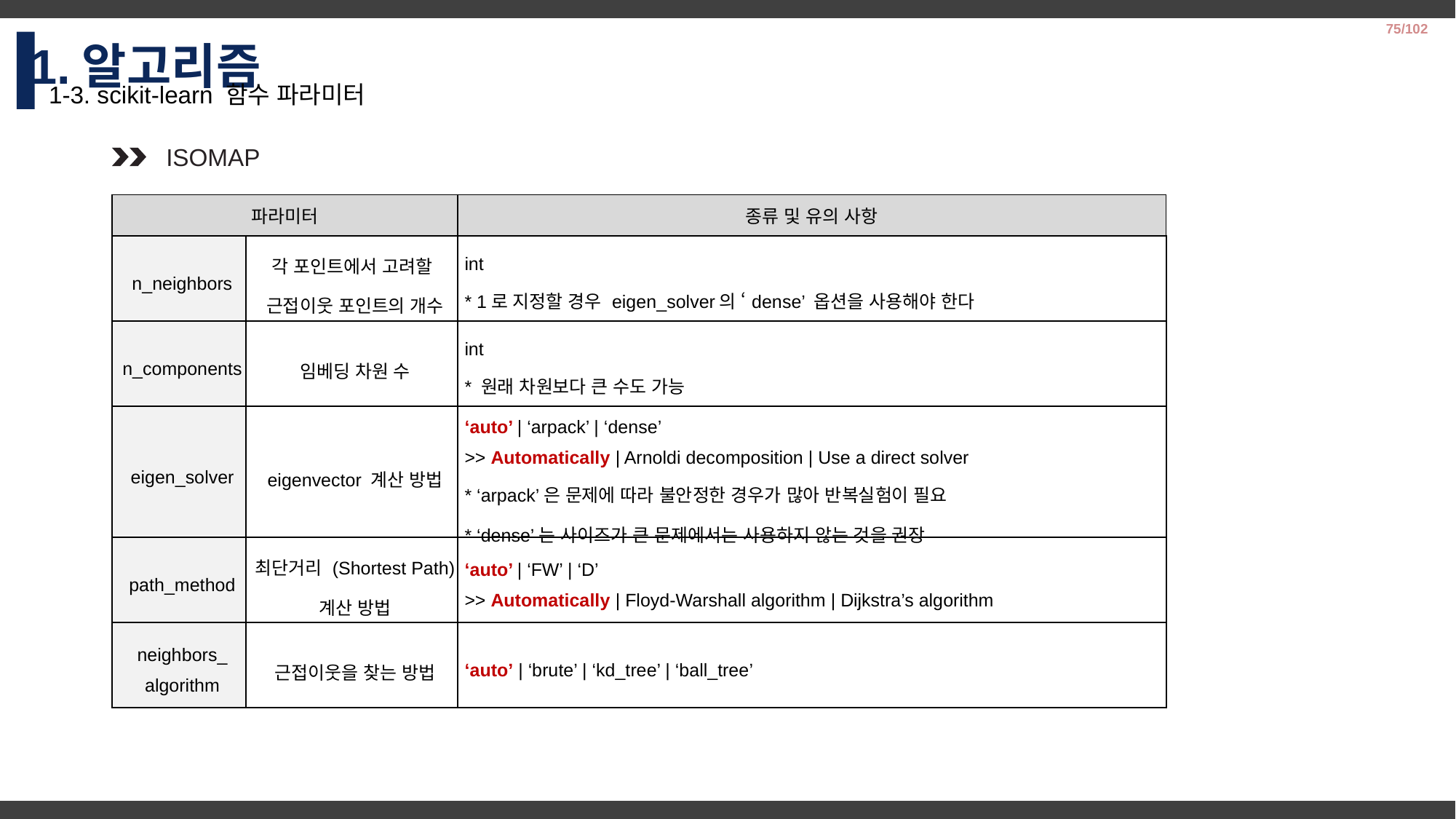

1.알고리즘
75/102

1-3. scikit-learn 함수 파라미터
ISOMAP

| 파라미터 |  | 종류 및 유의 사항 |
| --- | --- | --- |
| n\_neighbors | 각 포인트에서 고려할 근접이웃 포인트의 개수 | int \* 1로 지정할 경우 eigen\_solver의 ‘dense’ 옵션을 사용해야 한다 |
| n\_components | 임베딩 차원 수 | int \* 원래 차원보다 큰 수도 가능 |
| eigen\_solver | eigenvector 계산 방법 | ‘auto’ | ‘arpack’ | ‘dense’ >> Automatically | Arnoldi decomposition | Use a direct solver \* ‘arpack’은 문제에 따라 불안정한 경우가 많아 반복실험이 필요 \* ‘dense’는 사이즈가 큰 문제에서는 사용하지 않는 것을 권장 |
| path\_method | 최단거리 (Shortest Path) 계산 방법 | ‘auto’ | ‘FW’ | ‘D’ >> Automatically | Floyd-Warshall algorithm | Dijkstra’s algorithm |
| neighbors\_ algorithm | 근접이웃을 찾는 방법 | ‘auto’ | ‘brute’ | ‘kd\_tree’ | ‘ball\_tree’ |